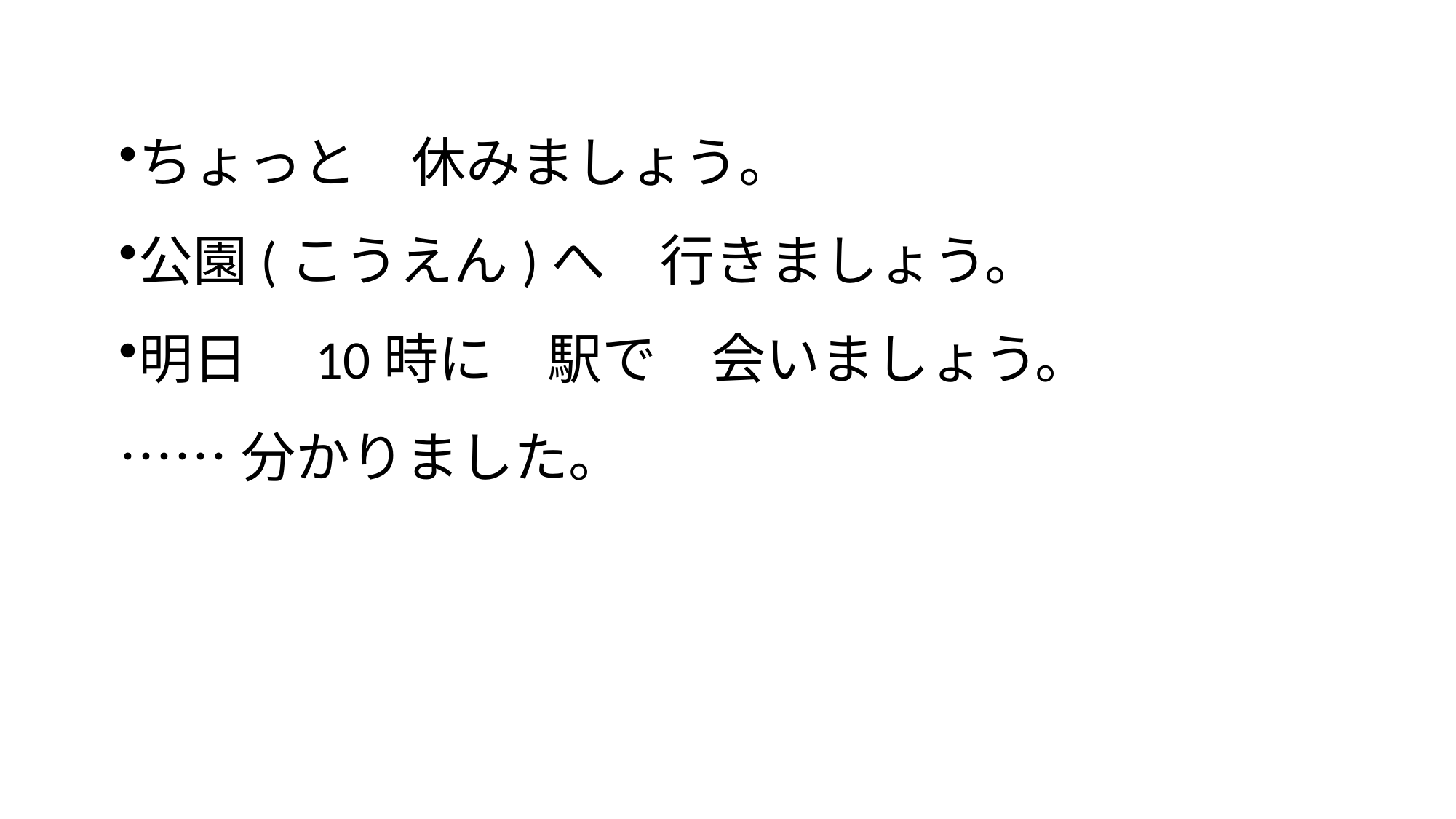

ちょっと　休みましょう。
公園(こうえん)へ　行きましょう。
明日　10時に　駅で　会いましょう。
……分かりました。